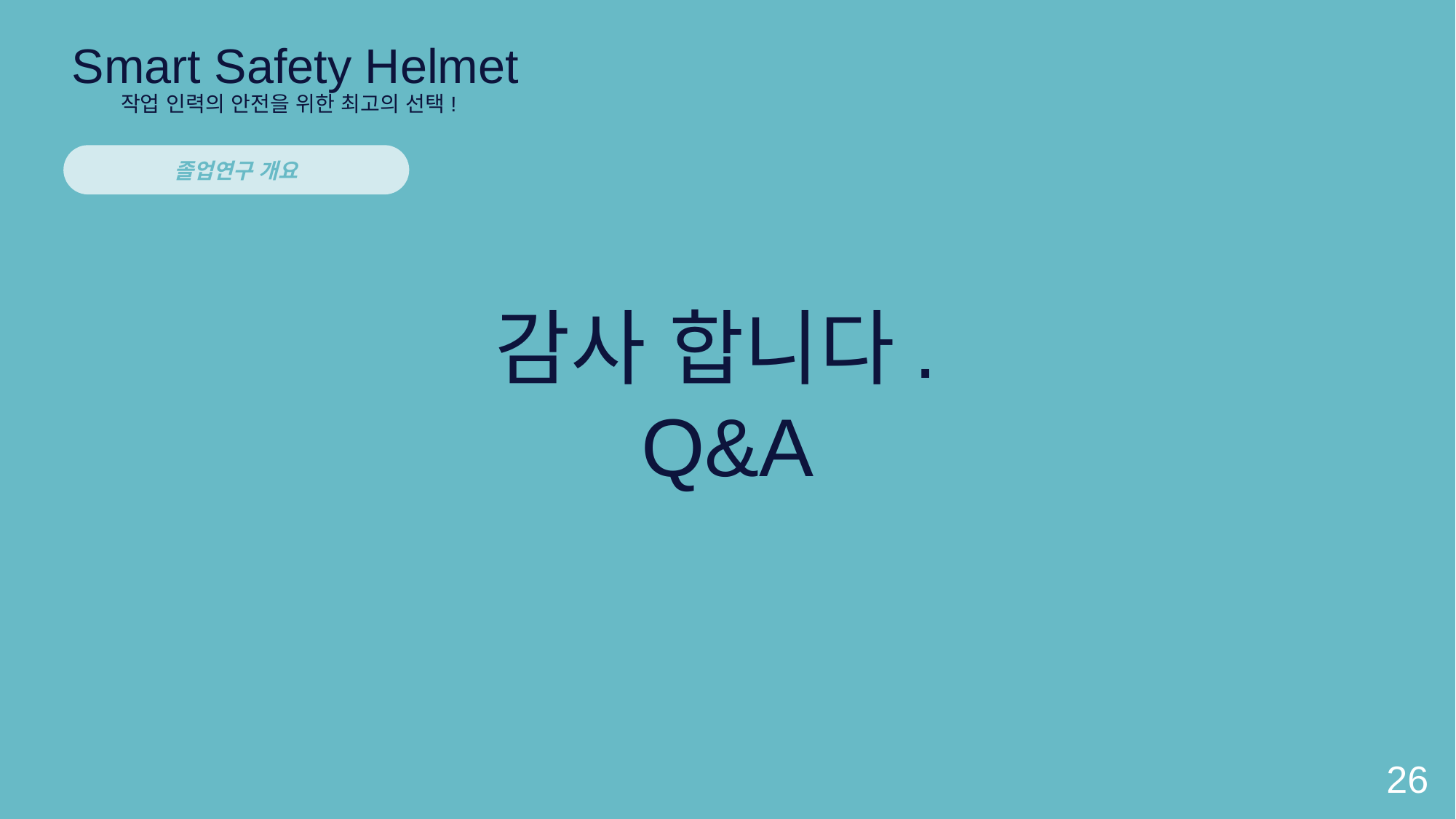

Smart Safety Helmet
작업 인력의 안전을 위한 최고의 선택!
졸업연구 개요
감사 합니다.
Q&A
26